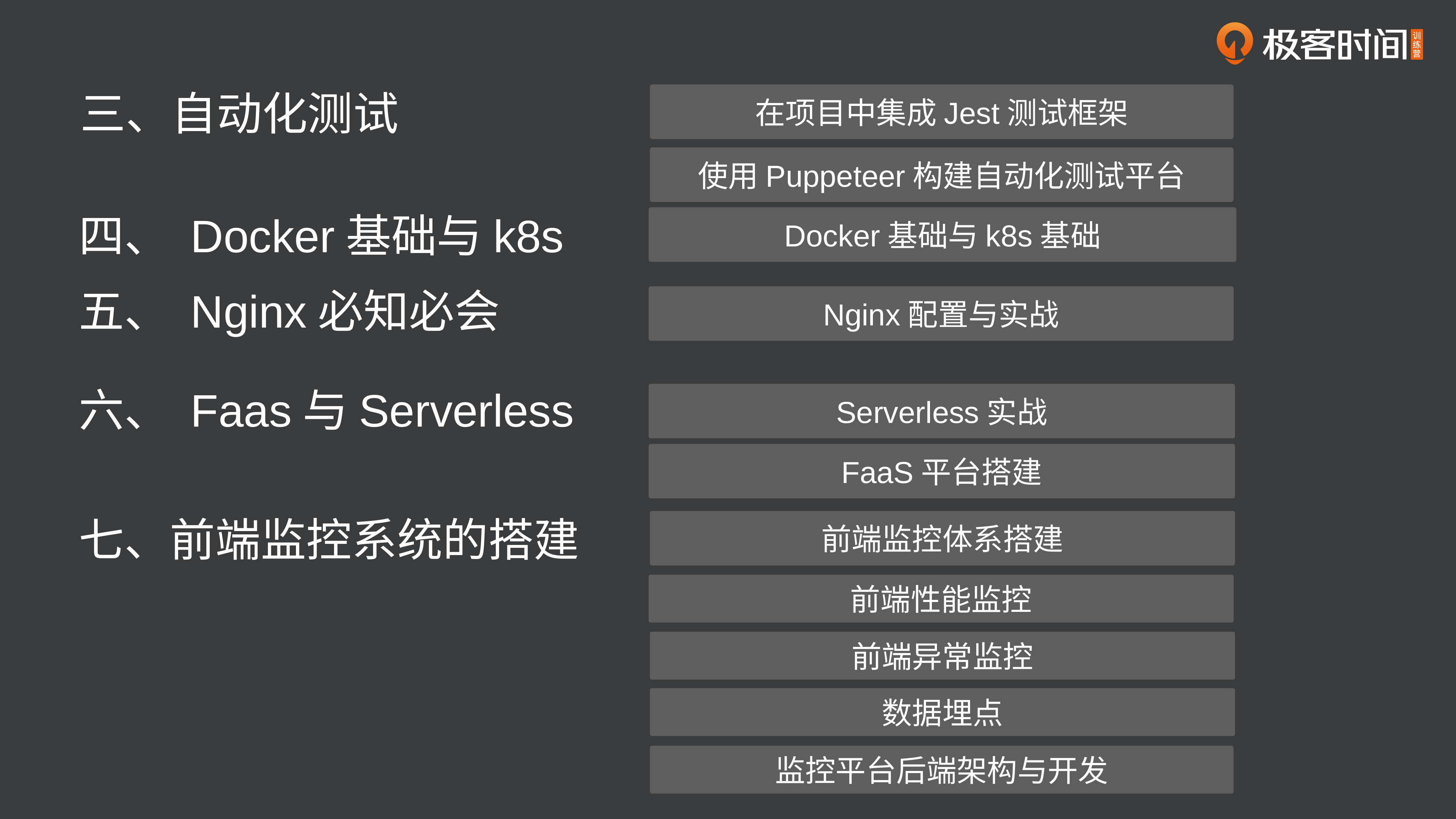

三、自动化测试
在项目中集成Jest测试框架
使用Puppeteer构建自动化测试平台
四、 Docker基础与k8s
Docker基础与k8s基础

五、 Nginx必知必会
Nginx配置与实战
六、 Faas与Serverless
Serverless实战
FaaS平台搭建
七、前端监控系统的搭建
前端监控体系搭建
前端性能监控
前端异常监控
数据埋点
监控平台后端架构与开发